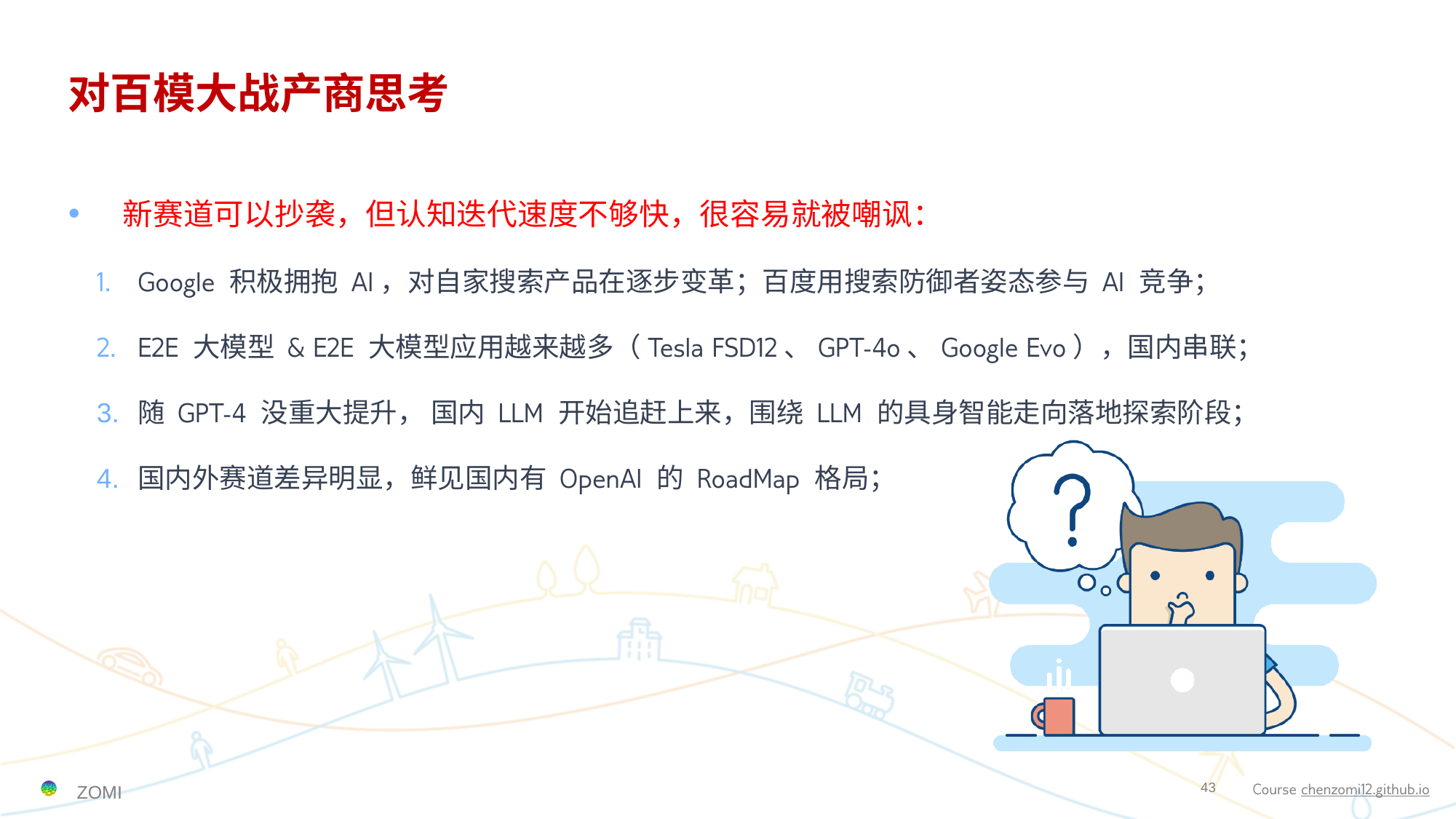

# 对百模大战产商思考
新赛道可以抄袭，但认知迭代速度不够快，很容易就被嘲讽：
Google 积极拥抱 AI，对自家搜索产品在逐步变革；百度用搜索防御者姿态参与 AI 竞争；
E2E 大模型 & E2E 大模型应用越来越多（Tesla FSD12、GPT-4o、Google Evo），国内串联；
随 GPT-4 没重大提升， 国内 LLM 开始追赶上来，围绕 LLM 的具身智能走向落地探索阶段；
国内外赛道差异明显，鲜见国内有 OpenAI 的 RoadMap 格局；